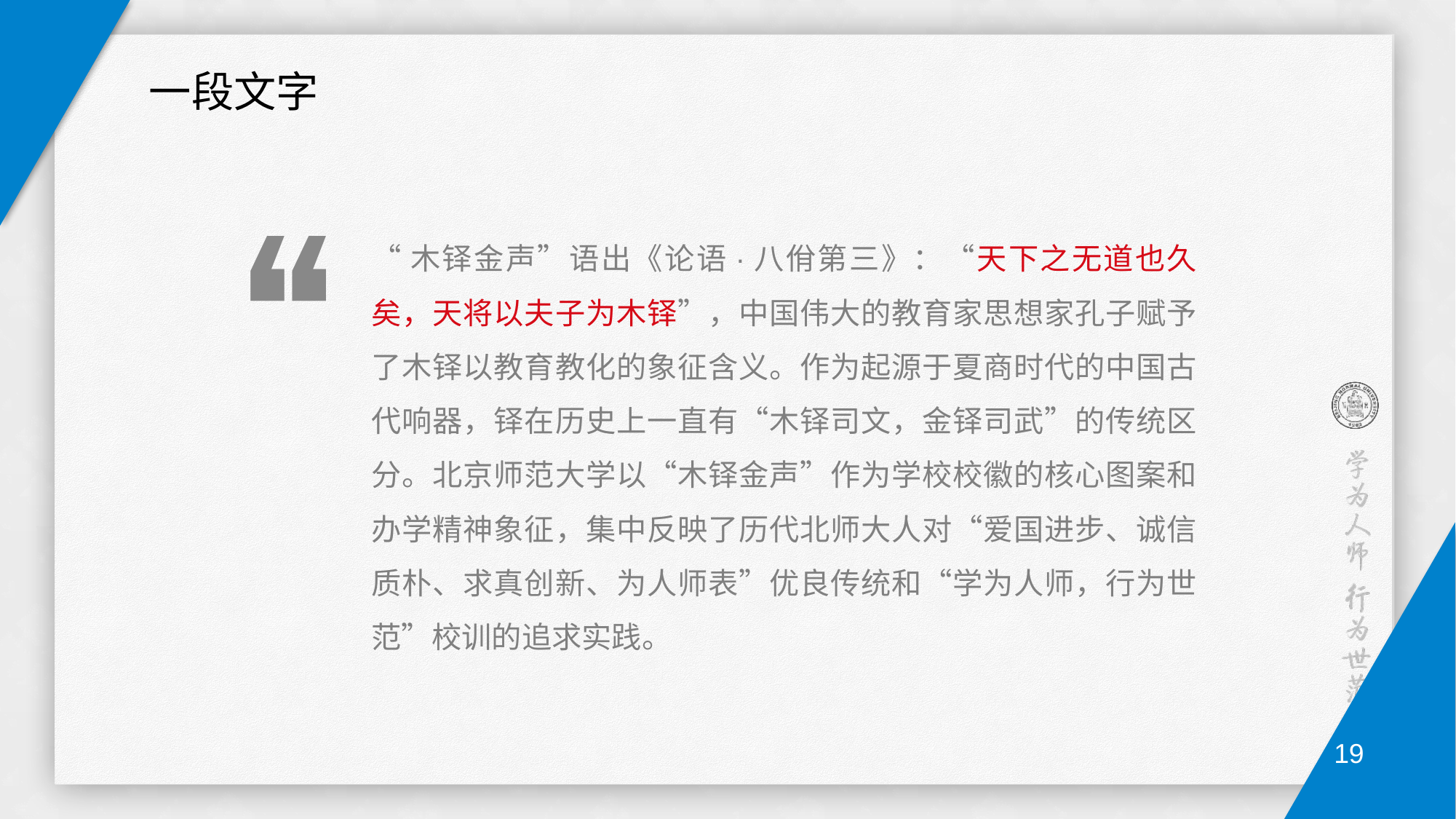

TIP
大段文字的排版行距要设置成1.3-1.5，两端对齐，强调关键词句

一段文字
“
“木铎金声”语出《论语·八佾第三》：“天下之无道也久矣，天将以夫子为木铎”，中国伟大的教育家思想家孔子赋予了木铎以教育教化的象征含义。作为起源于夏商时代的中国古代响器，铎在历史上一直有“木铎司文，金铎司武”的传统区分。北京师范大学以“木铎金声”作为学校校徽的核心图案和办学精神象征，集中反映了历代北师大人对“爱国进步、诚信质朴、求真创新、为人师表”优良传统和“学为人师，行为世范”校训的追求实践。